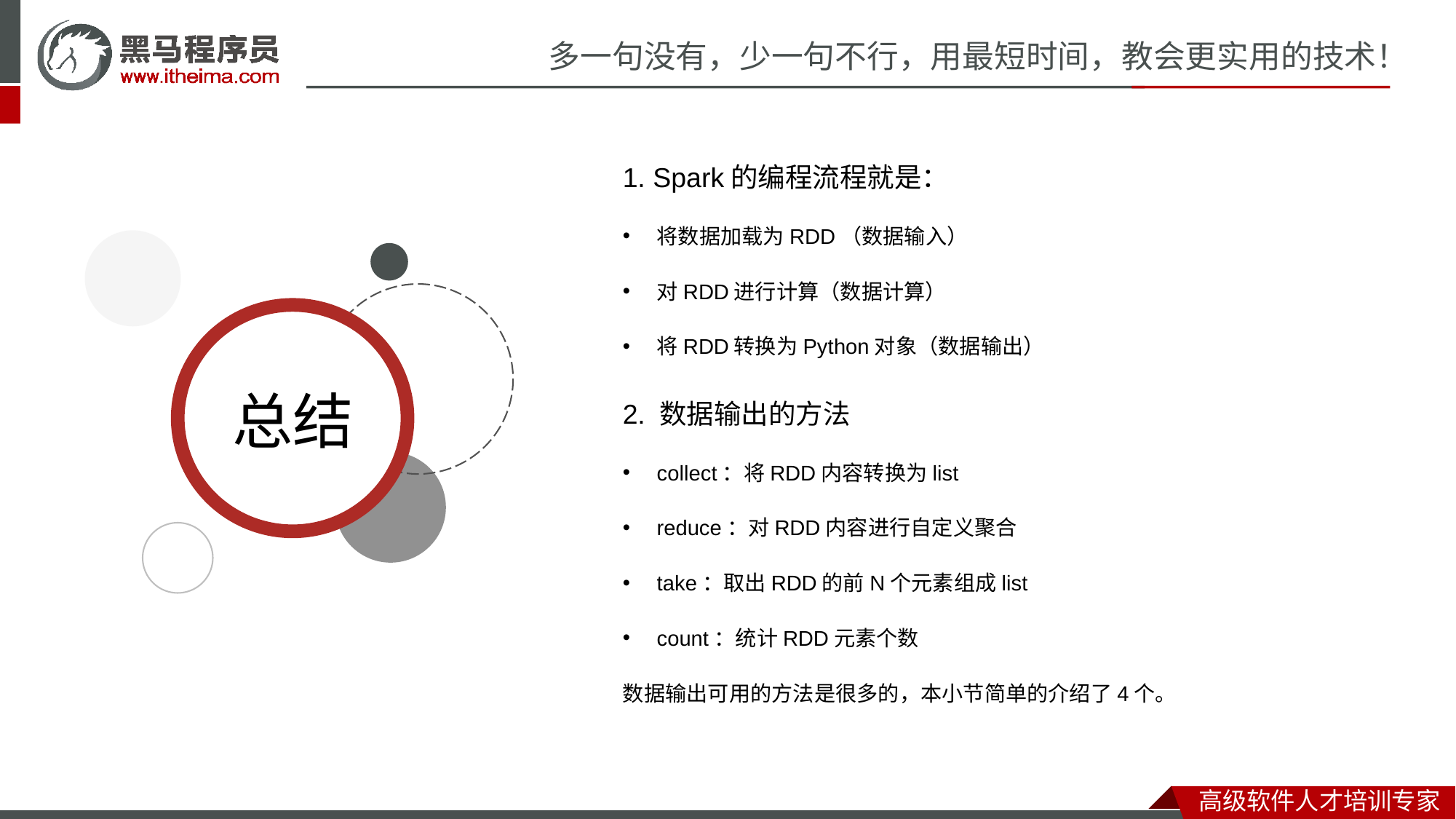

1. Spark的编程流程就是：
将数据加载为RDD（数据输入）
对RDD进行计算（数据计算）
将RDD转换为Python对象（数据输出）
2. 数据输出的方法
collect：将RDD内容转换为list
reduce：对RDD内容进行自定义聚合
take：取出RDD的前N个元素组成list
count：统计RDD元素个数
数据输出可用的方法是很多的，本小节简单的介绍了4个。